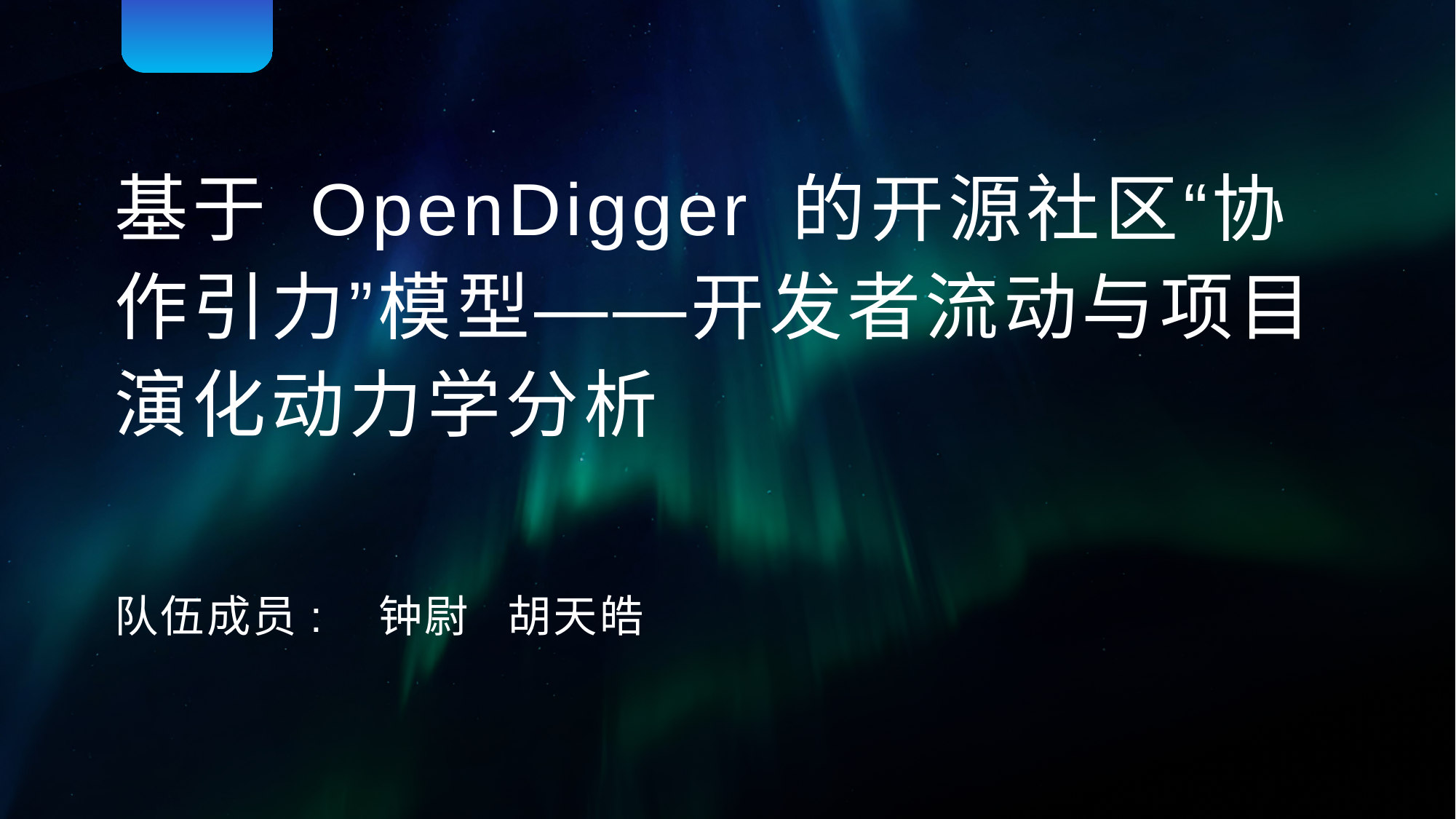

基于 OpenDigger 的开源社区“协作引力”模型——开发者流动与项目演化动力学分析
队伍成员:   钟尉   胡天皓